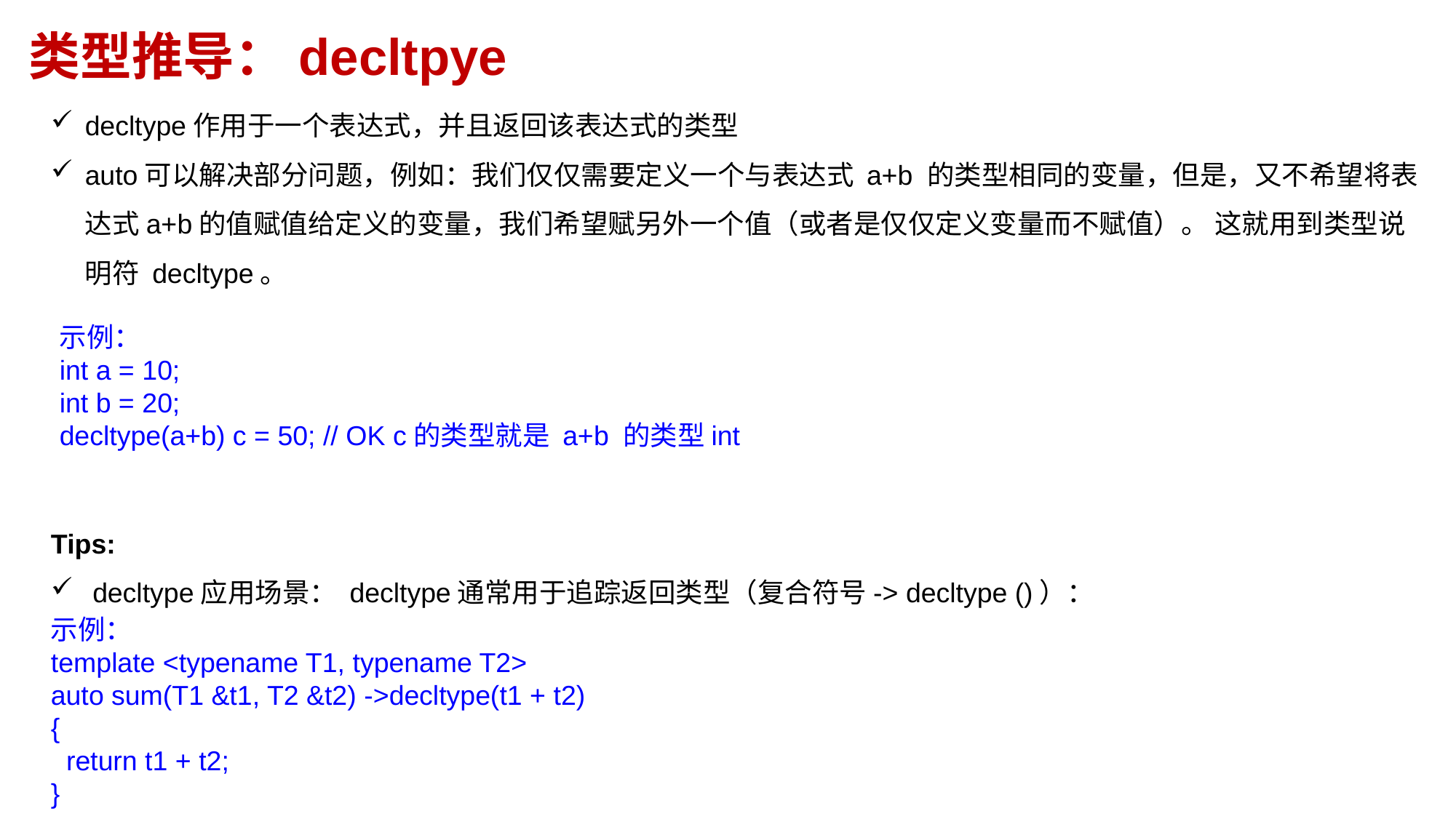

# 类型推导：decltpye
decltype作用于一个表达式，并且返回该表达式的类型
auto可以解决部分问题，例如：我们仅仅需要定义一个与表达式 a+b 的类型相同的变量，但是，又不希望将表达式a+b的值赋值给定义的变量，我们希望赋另外一个值（或者是仅仅定义变量而不赋值）。 这就用到类型说明符 decltype。
示例：
int a = 10;
int b = 20;
decltype(a+b) c = 50; // OK c的类型就是 a+b 的类型int
Tips:
 decltype应用场景： decltype通常用于追踪返回类型（复合符号-> decltype ()）：

示例：
template <typename T1, typename T2>
auto sum(T1 &t1, T2 &t2) ->decltype(t1 + t2)
{
  return t1 + t2;
}